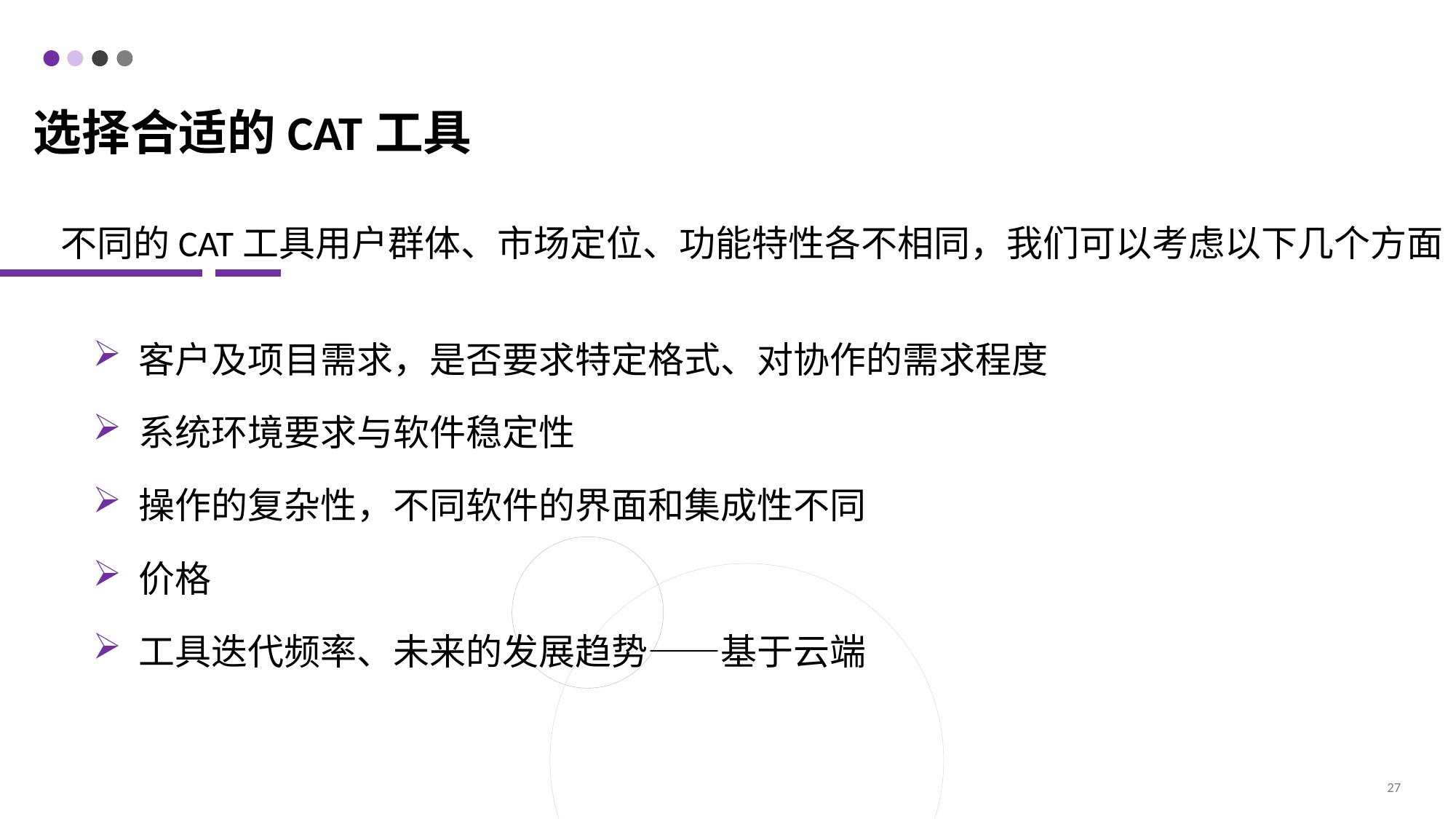

# 选择合适的CAT工具
不同的CAT工具用户群体、市场定位、功能特性各不相同，我们可以考虑以下几个方面
 客户及项目需求，是否要求特定格式、对协作的需求程度
 系统环境要求与软件稳定性
 操作的复杂性，不同软件的界面和集成性不同
 价格
 工具迭代频率、未来的发展趋势——基于云端
27